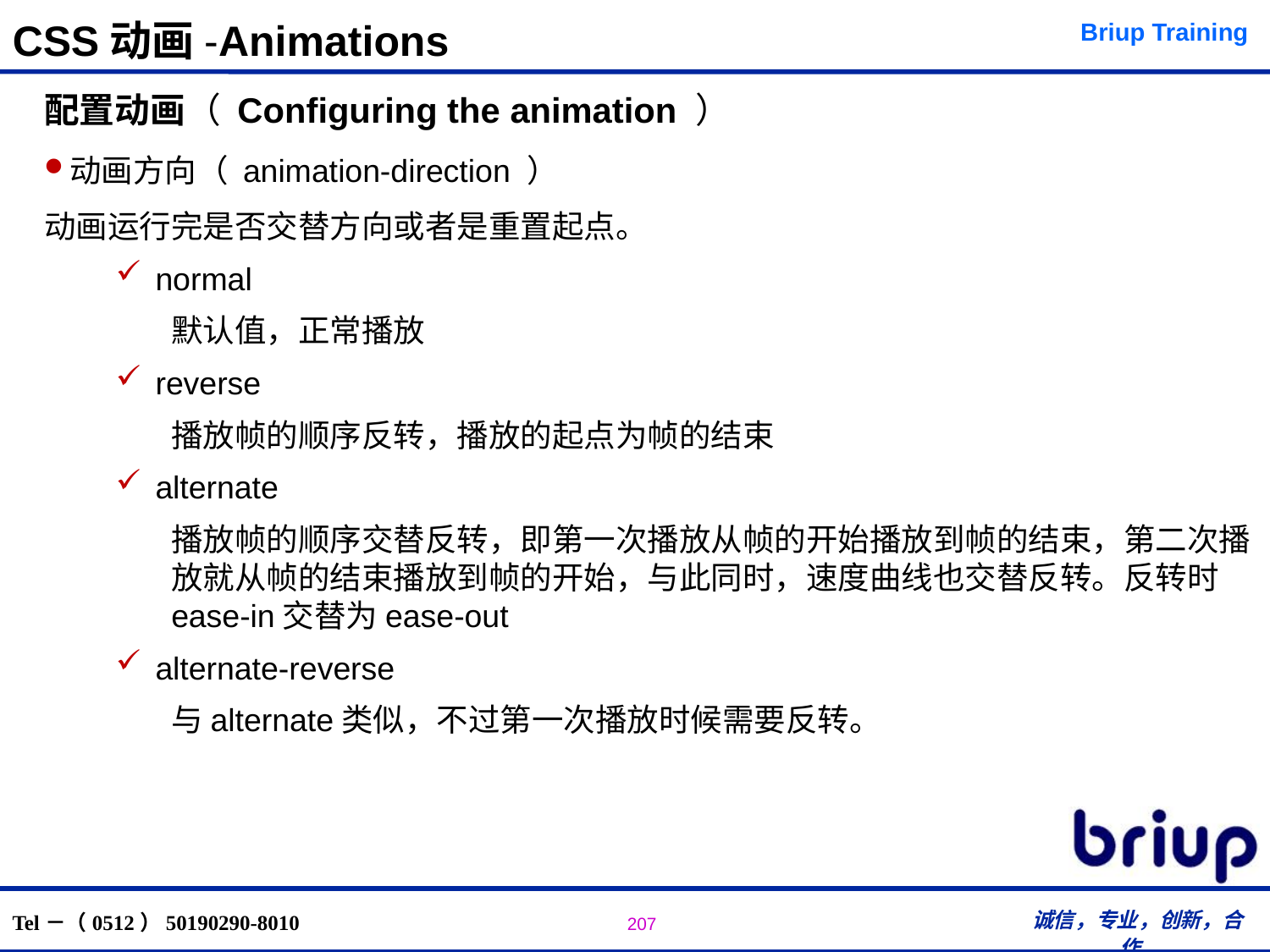

# CSS动画-Animations
配置动画（ Configuring the animation ）
动画方向（ animation-direction ）
动画运行完是否交替方向或者是重置起点。
normal
默认值，正常播放
reverse
播放帧的顺序反转，播放的起点为帧的结束
alternate
播放帧的顺序交替反转，即第一次播放从帧的开始播放到帧的结束，第二次播放就从帧的结束播放到帧的开始，与此同时，速度曲线也交替反转。反转时ease-in交替为ease-out
alternate-reverse
与alternate类似，不过第一次播放时候需要反转。